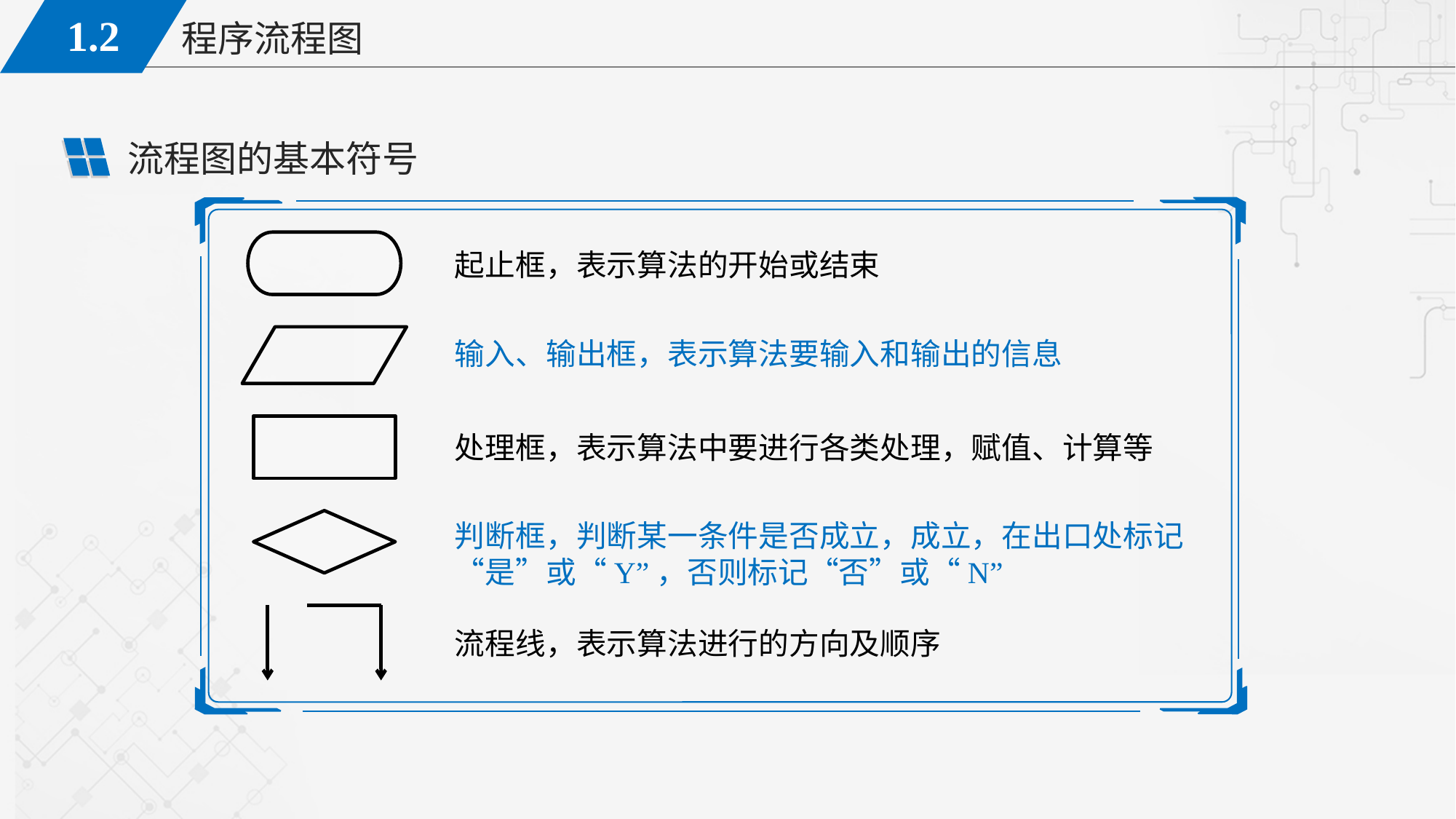

流程图的基本符号

起止框，表示算法的开始或结束

输入、输出框，表示算法要输入和输出的信息

处理框，表示算法中要进行各类处理，赋值、计算等

判断框，判断某一条件是否成立，成立，在出口处标记“是”或“Y”，否则标记“否”或“N”
流程线，表示算法进行的方向及顺序